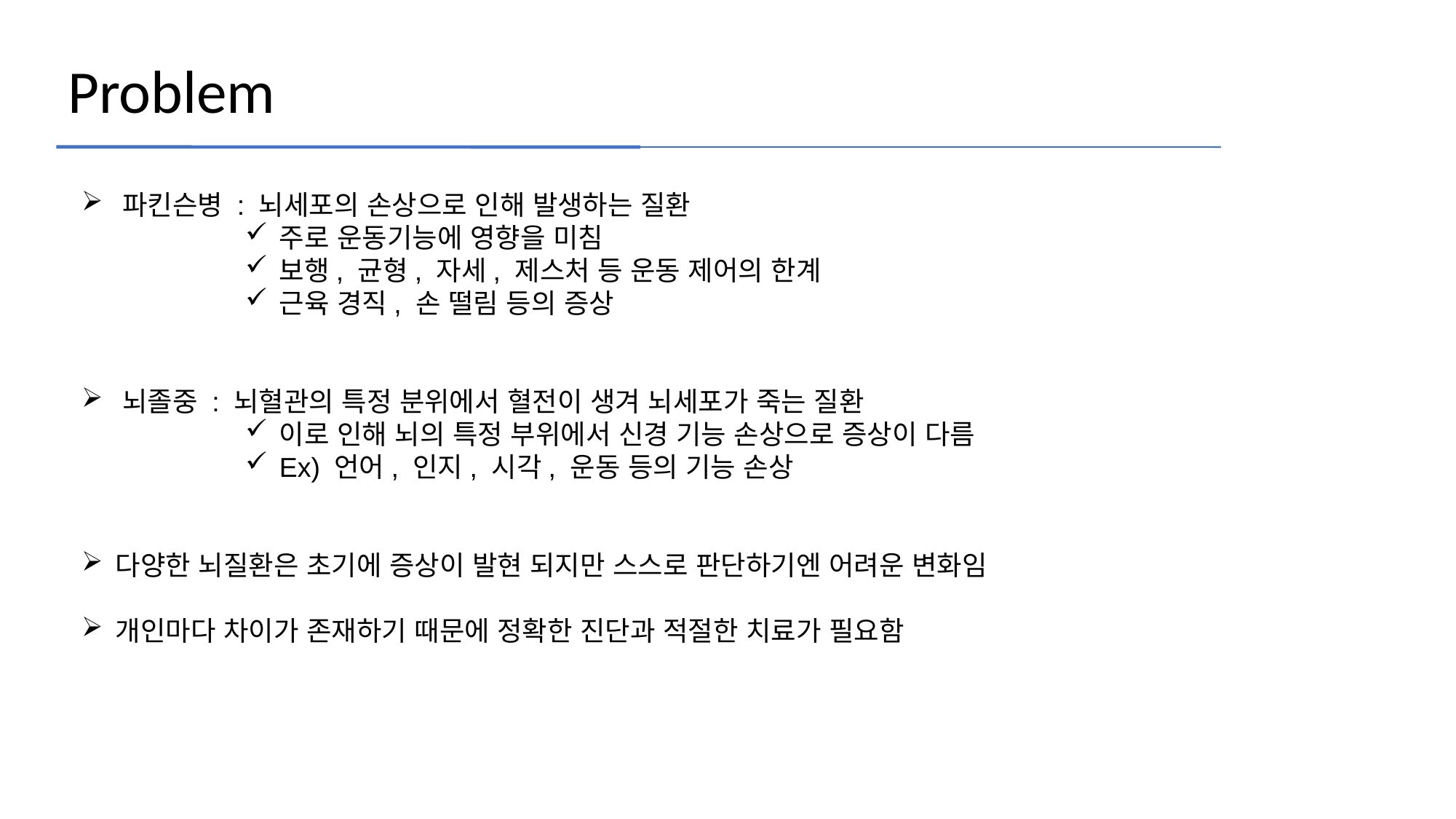

Problem
파킨슨병 : 뇌세포의 손상으로 인해 발생하는 질환
주로 운동기능에 영향을 미침
보행, 균형, 자세, 제스처 등 운동 제어의 한계
근육 경직, 손 떨림 등의 증상

뇌졸중 : 뇌혈관의 특정 분위에서 혈전이 생겨 뇌세포가 죽는 질환
이로 인해 뇌의 특정 부위에서 신경 기능 손상으로 증상이 다름
Ex) 언어, 인지, 시각, 운동 등의 기능 손상

다양한 뇌질환은 초기에 증상이 발현 되지만 스스로 판단하기엔 어려운 변화임

개인마다 차이가 존재하기 때문에 정확한 진단과 적절한 치료가 필요함